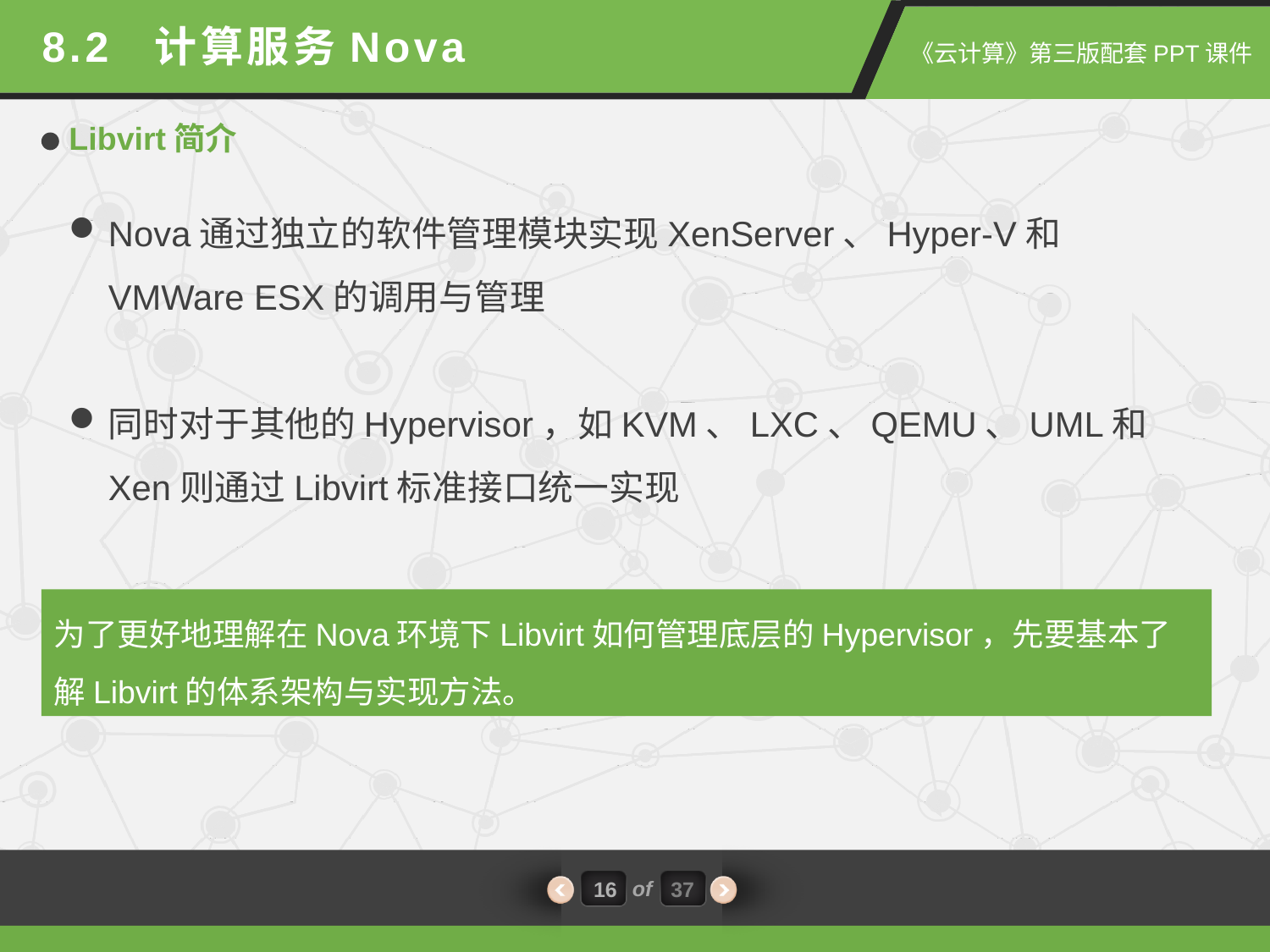

8.2  计算服务Nova
Libvirt简介

Nova通过独立的软件管理模块实现XenServer、Hyper-V和VMWare ESX的调用与管理

同时对于其他的Hypervisor，如KVM、LXC、QEMU、UML和Xen则通过Libvirt标准接口统一实现
为了更好地理解在Nova环境下Libvirt如何管理底层的Hypervisor，先要基本了解Libvirt的体系架构与实现方法。
16